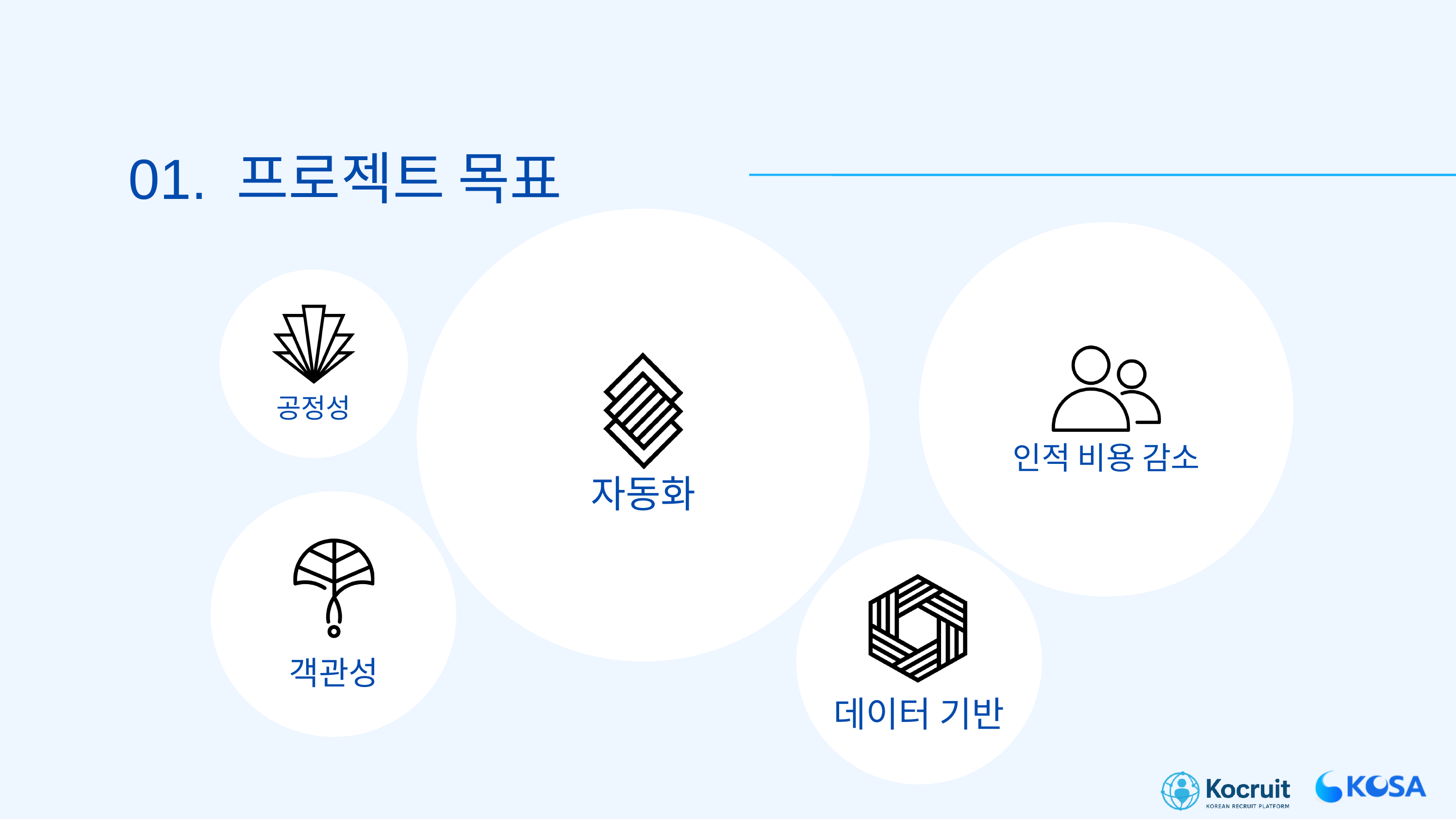

01. 프로젝트 목표

자동화

인적 비용 감소

공정성

객관성

데이터 기반